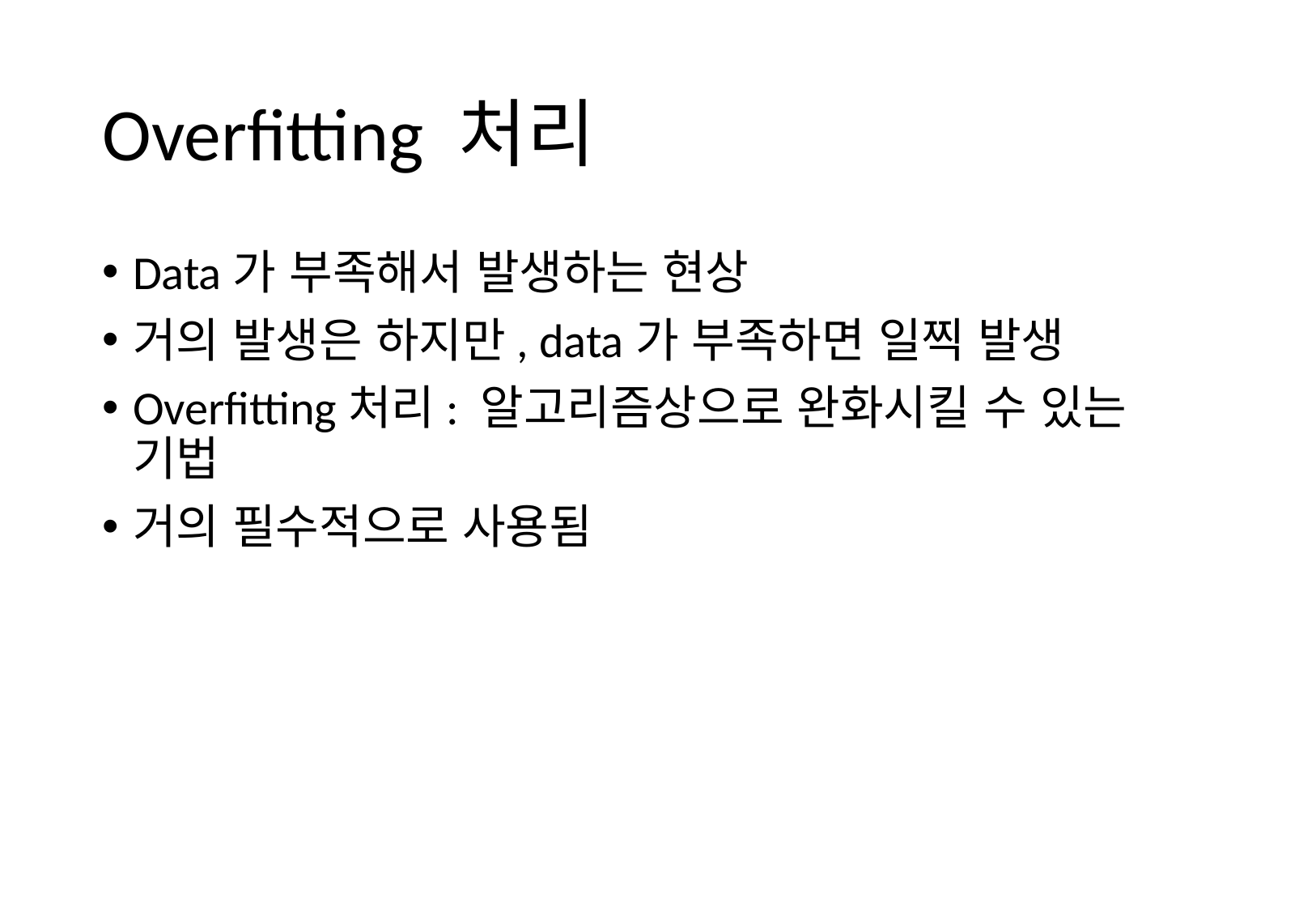

# Overfitting 처리
Data가 부족해서 발생하는 현상
거의 발생은 하지만, data가 부족하면 일찍 발생
Overfitting처리: 알고리즘상으로 완화시킬 수 있는 기법
거의 필수적으로 사용됨